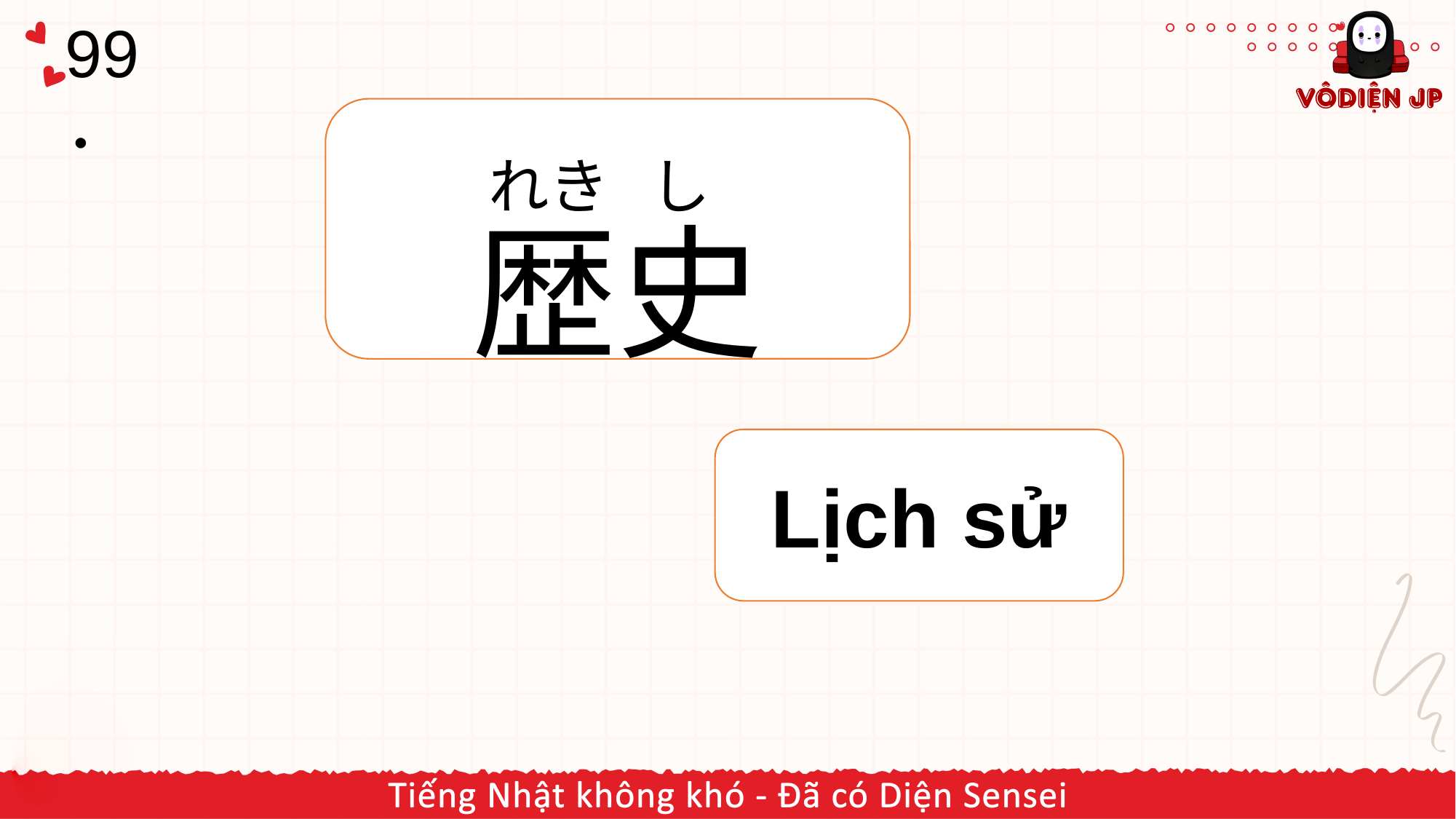

# 99．

歴史
れき   し
Lịch sử